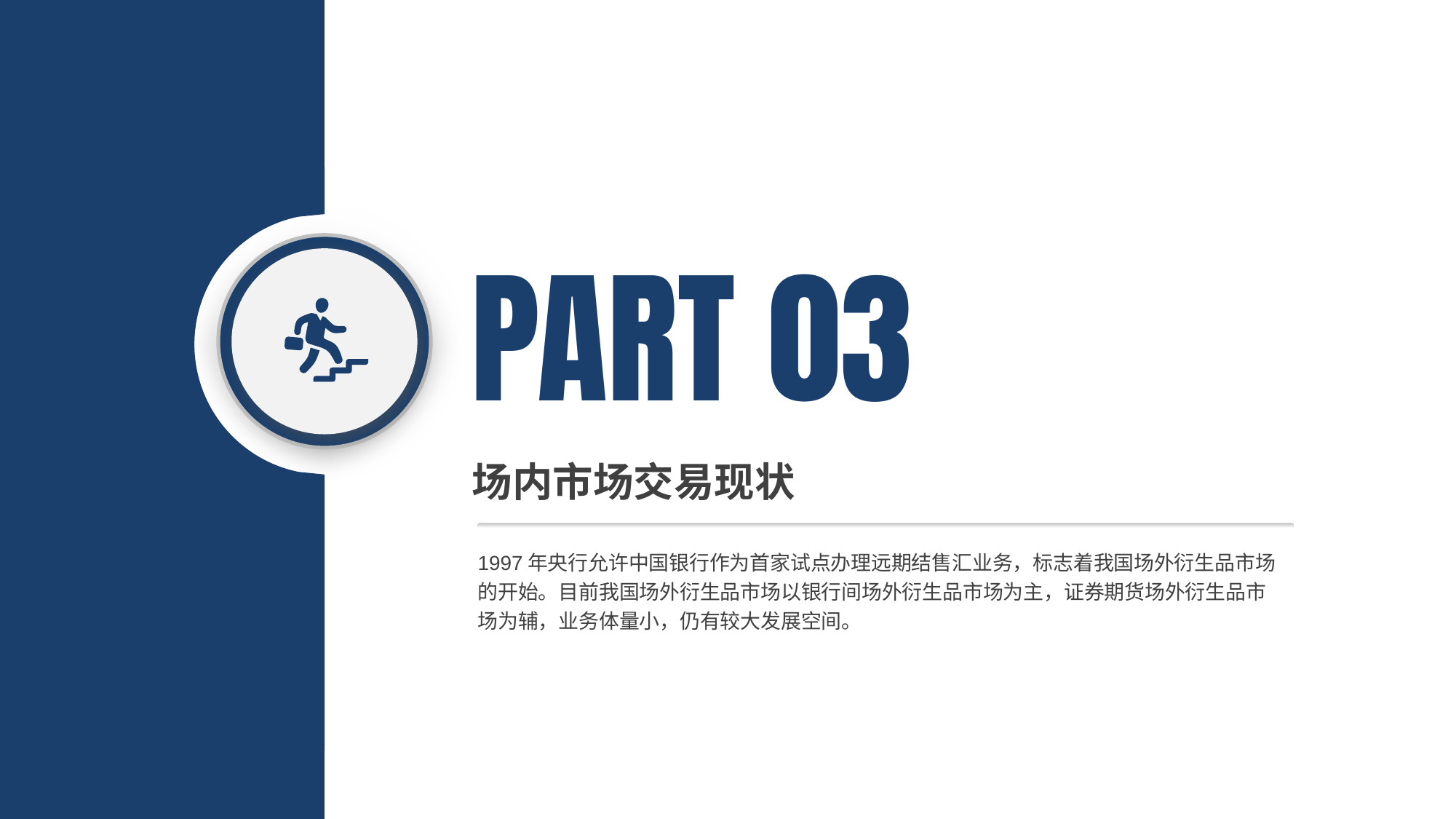

PART 03

场内市场交易现状

1997年央行允许中国银行作为首家试点办理远期结售汇业务，标志着我国场外衍生品市场的开始。目前我国场外衍生品市场以银行间场外衍生品市场为主，证券期货场外衍生品市场为辅，业务体量小，仍有较大发展空间。